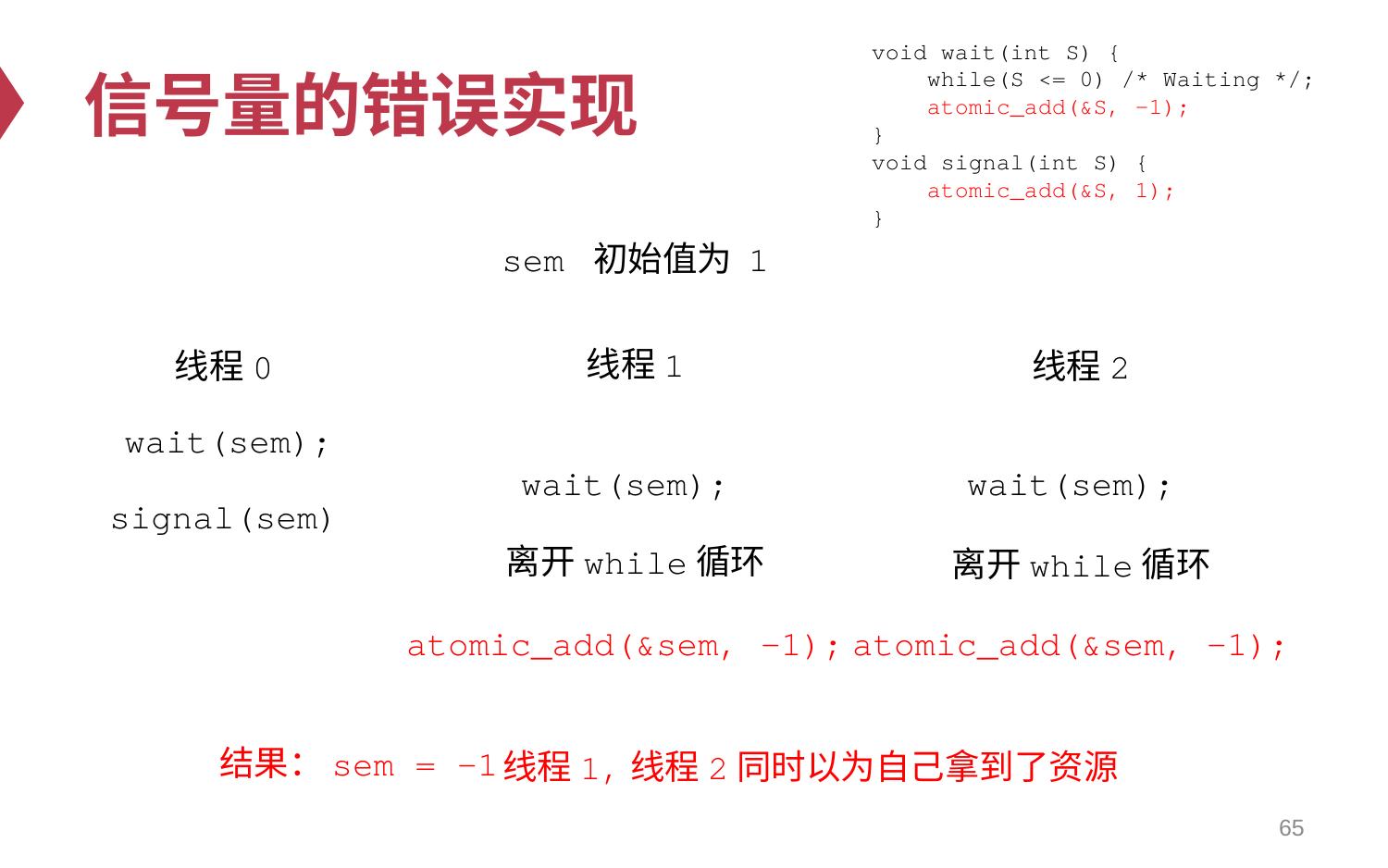

void wait(int S) {
    while(S <= 0) /* Waiting */;
    atomic_add(&S, -1);
}
void signal(int S) {
    atomic_add(&S, 1);
}
# 信号量的错误实现
sem 初始值为 1

线程1
线程0
线程2
wait(sem);
wait(sem);
wait(sem);
signal(sem)
离开while循环
离开while循环
atomic_add(&sem, -1);
atomic_add(&sem, -1);
结果：sem = -1
线程1,线程2同时以为自己拿到了资源
65